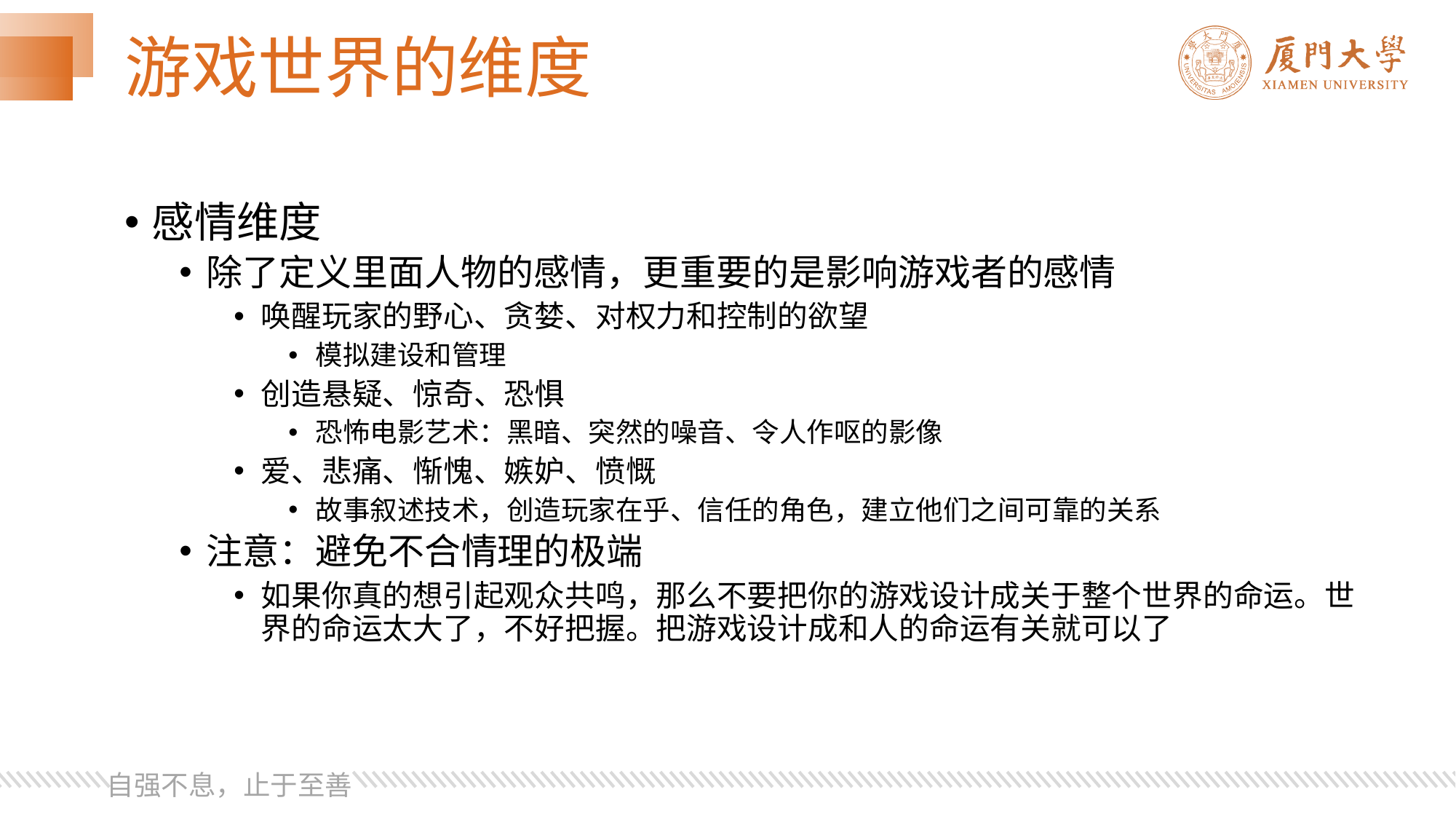

# 游戏世界的维度
感情维度
除了定义里面人物的感情，更重要的是影响游戏者的感情
唤醒玩家的野心、贪婪、对权力和控制的欲望
模拟建设和管理
创造悬疑、惊奇、恐惧
恐怖电影艺术：黑暗、突然的噪音、令人作呕的影像
爱、悲痛、惭愧、嫉妒、愤慨
故事叙述技术，创造玩家在乎、信任的角色，建立他们之间可靠的关系
注意：避免不合情理的极端
如果你真的想引起观众共鸣，那么不要把你的游戏设计成关于整个世界的命运。世界的命运太大了，不好把握。把游戏设计成和人的命运有关就可以了